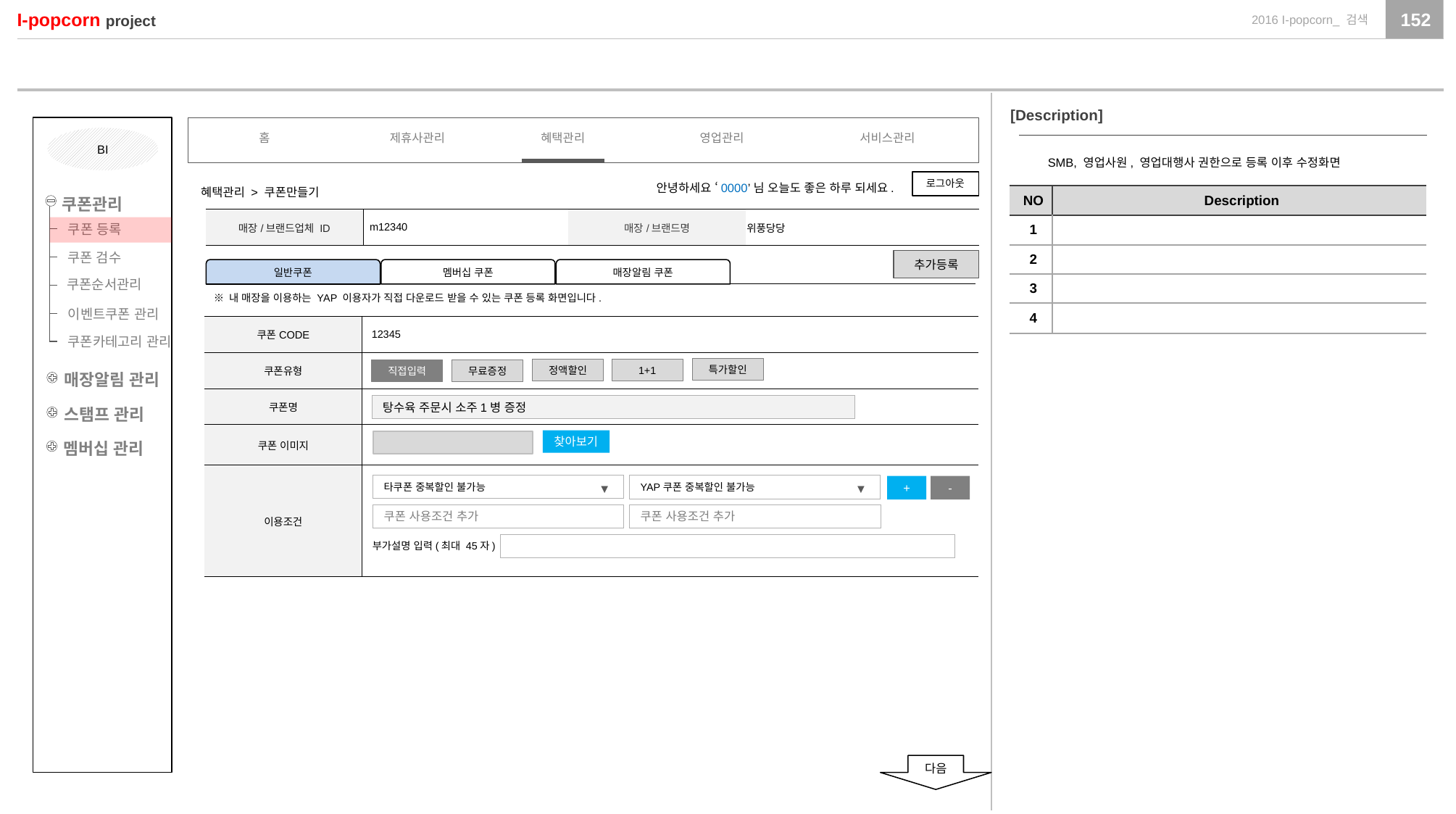

[Description]

홈
제휴사관리
혜택관리
영업관리
서비스관리
BI
SMB, 영업사원, 영업대행사 권한으로 등록 이후 수정화면
로그아웃

안녕하세요 ‘0000’님 오늘도 좋은 하루 되세요.
혜택관리 > 쿠폰만들기
| NO | Description |
| --- | --- |
| 1 |  |
| 2 |  |
| 3 |  |
| 4 |  |
쿠폰관리

| 매장/브랜드업체 ID | m12340 | 매장/브랜드명 | 위풍당당 |
| --- | --- | --- | --- |
쿠폰 등록

쿠폰 검수
추가등록
멤버십 쿠폰
매장알림 쿠폰
일반쿠폰
쿠폰순서관리
※ 내 매장을 이용하는 YAP 이용자가 직접 다운로드 받을 수 있는 쿠폰 등록 화면입니다.
이벤트쿠폰 관리
| 쿠폰CODE | 12345 |
| --- | --- |
| 쿠폰유형 |  |
| 쿠폰명 |  |
| 쿠폰 이미지 |  |
| 이용조건 |  |
쿠폰카테고리 관리
특가할인
1+1
정액할인
무료증정
직접입력
매장알림 관리

탕수육 주문시 소주1병 증정
스탬프 관리

찾아보기

멤버십 관리

타쿠폰 중복할인 불가능
▼
YAP쿠폰 중복할인 불가능
▼
쿠폰 사용조건 추가
쿠폰 사용조건 추가

부가설명 입력(최대 45자)
-
+
다음